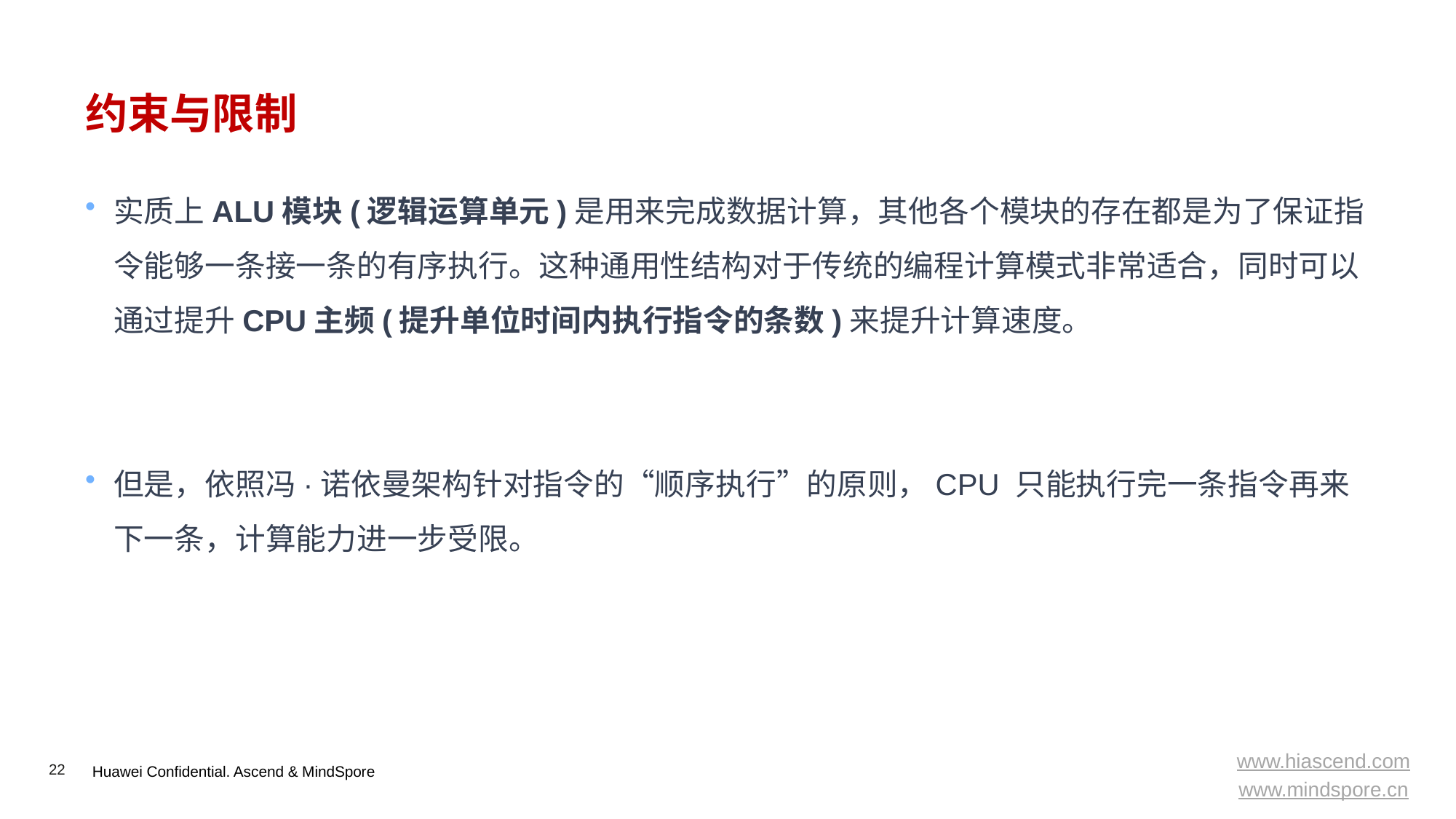

# 约束与限制
实质上ALU模块(逻辑运算单元)是用来完成数据计算，其他各个模块的存在都是为了保证指令能够一条接一条的有序执行。这种通用性结构对于传统的编程计算模式非常适合，同时可以通过提升CPU主频(提升单位时间内执行指令的条数)来提升计算速度。

但是，依照冯·诺依曼架构针对指令的“顺序执行”的原则，CPU 只能执行完一条指令再来下一条，计算能力进一步受限。